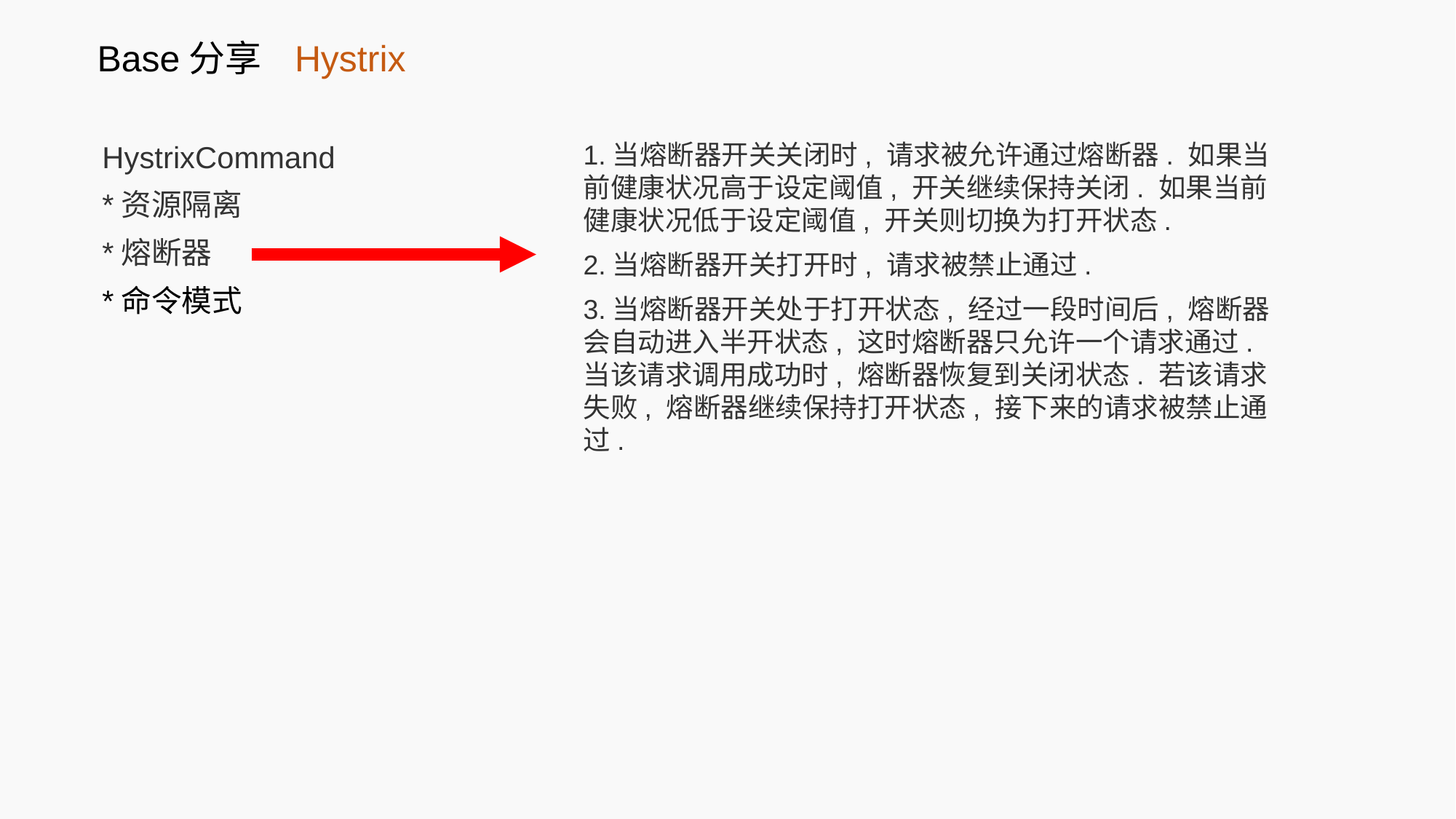

# Base分享   Hystrix
HystrixCommand
*资源隔离
*熔断器
*命令模式

1.当熔断器开关关闭时, 请求被允许通过熔断器. 如果当前健康状况高于设定阈值, 开关继续保持关闭. 如果当前健康状况低于设定阈值, 开关则切换为打开状态.
2.当熔断器开关打开时, 请求被禁止通过.
3.当熔断器开关处于打开状态, 经过一段时间后, 熔断器会自动进入半开状态, 这时熔断器只允许一个请求通过. 当该请求调用成功时, 熔断器恢复到关闭状态. 若该请求失败, 熔断器继续保持打开状态, 接下来的请求被禁止通过.